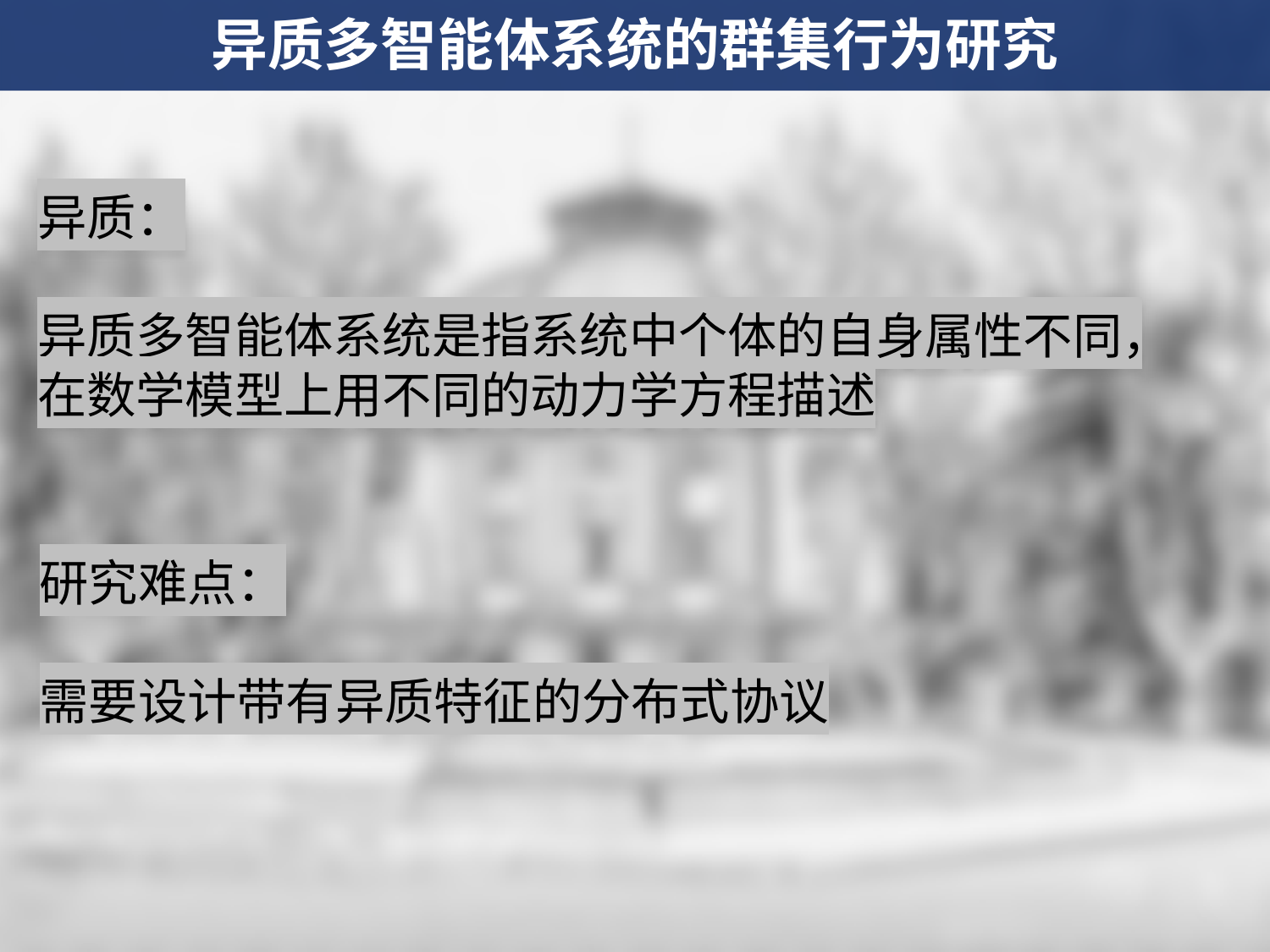

异质多智能体系统的群集行为研究
异质：

异质多智能体系统是指系统中个体的自身属性不同，在数学模型上用不同的动力学方程描述
研究难点：

需要设计带有异质特征的分布式协议